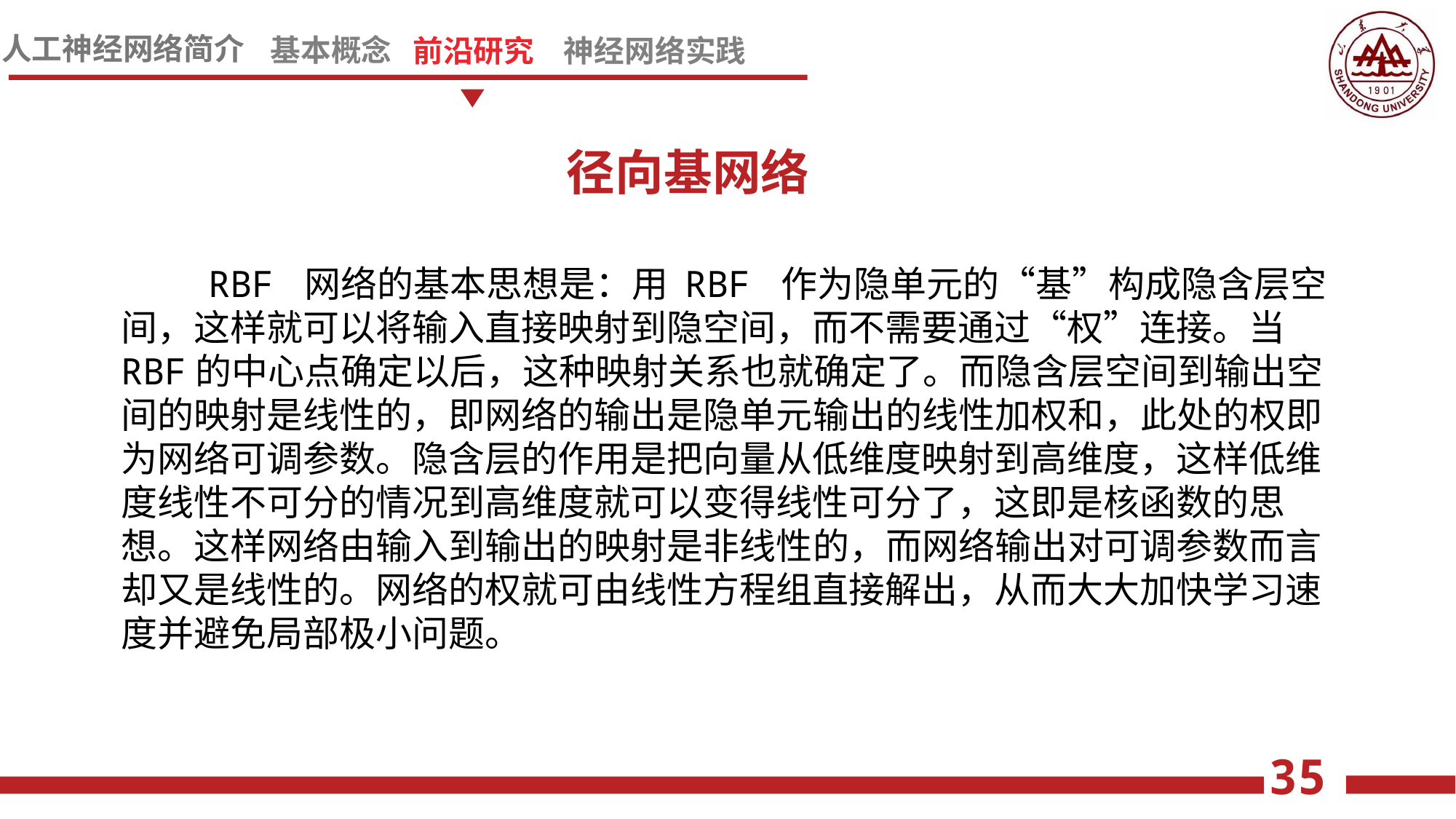

径向基网络
    RBF 网络的基本思想是：用 RBF 作为隐单元的“基”构成隐含层空间，这样就可以将输入直接映射到隐空间，而不需要通过“权”连接。当 RBF的中心点确定以后，这种映射关系也就确定了。而隐含层空间到输出空间的映射是线性的，即网络的输出是隐单元输出的线性加权和，此处的权即为网络可调参数。隐含层的作用是把向量从低维度映射到高维度，这样低维度线性不可分的情况到高维度就可以变得线性可分了，这即是核函数的思想。这样网络由输入到输出的映射是非线性的，而网络输出对可调参数而言却又是线性的。网络的权就可由线性方程组直接解出，从而大大加快学习速度并避免局部极小问题。